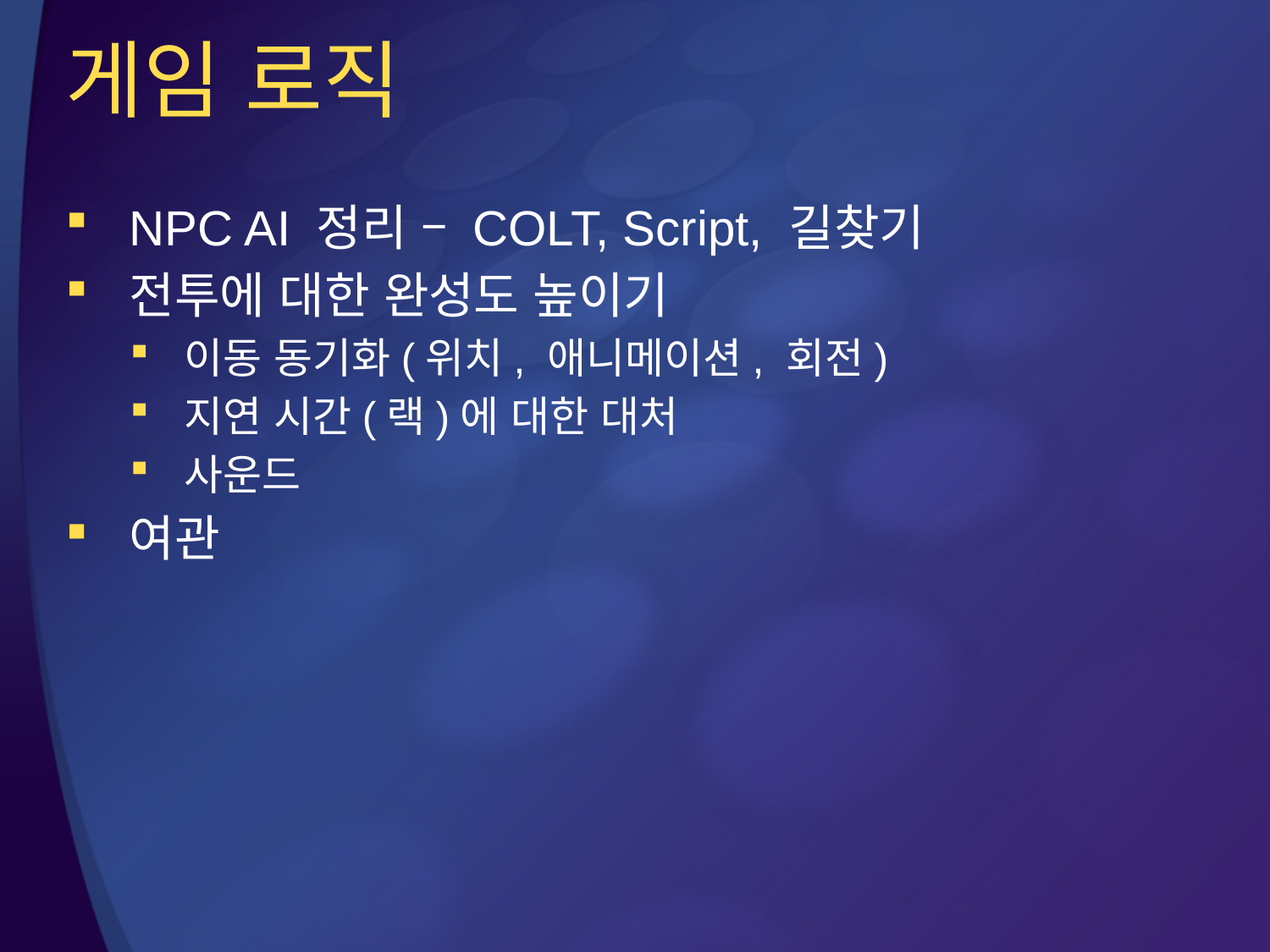

# 게임 로직
NPC AI 정리 – COLT, Script, 길찾기
전투에 대한 완성도 높이기
이동 동기화(위치, 애니메이션, 회전)
지연 시간(랙)에 대한 대처
사운드
여관